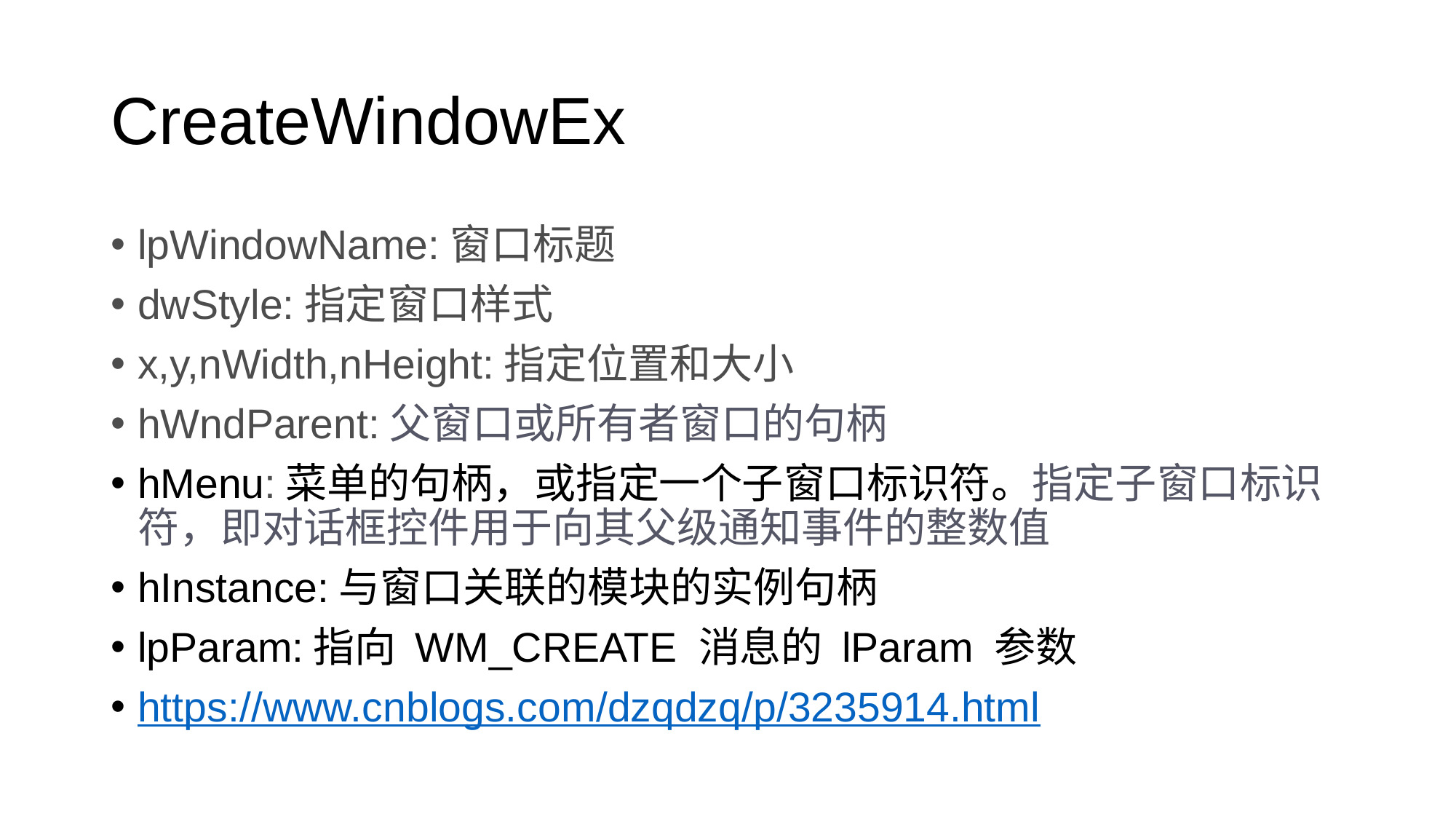

# CreateWindowEx
lpWindowName:窗口标题
dwStyle:指定窗口样式
x,y,nWidth,nHeight:指定位置和大小
hWndParent:父窗口或所有者窗口的句柄
hMenu:菜单的句柄，或指定一个子窗口标识符。指定子窗口标识符，即对话框控件用于向其父级通知事件的整数值
hInstance:与窗口关联的模块的实例句柄
lpParam:指向 WM_CREATE 消息的 lParam 参数
https://www.cnblogs.com/dzqdzq/p/3235914.html